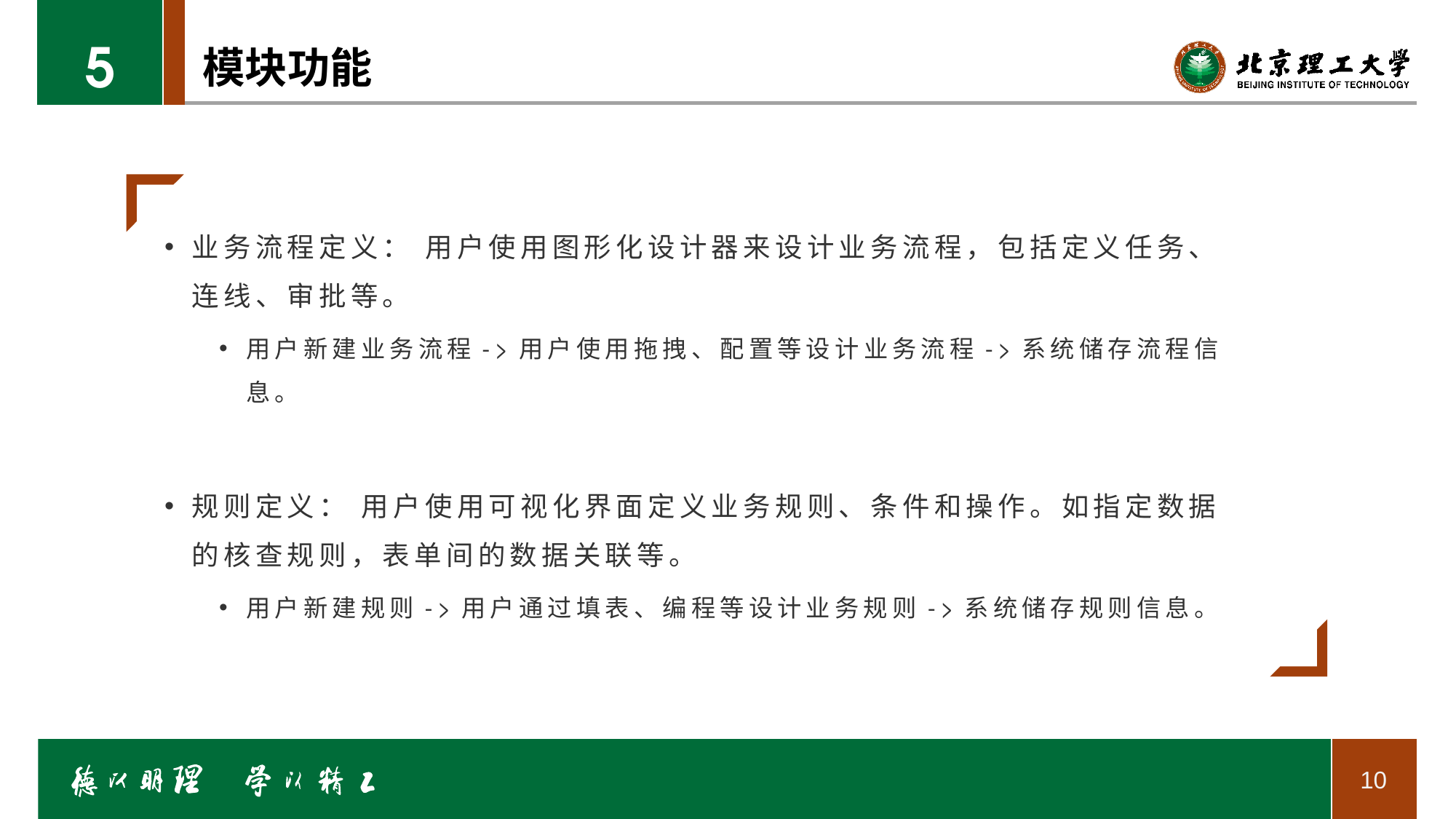

5
# 模块功能

业务流程定义： 用户使用图形化设计器来设计业务流程，包括定义任务、连线、审批等。
用户新建业务流程->用户使用拖拽、配置等设计业务流程->系统储存流程信息。

规则定义： 用户使用可视化界面定义业务规则、条件和操作。如指定数据的核查规则，表单间的数据关联等。
用户新建规则->用户通过填表、编程等设计业务规则->系统储存规则信息。